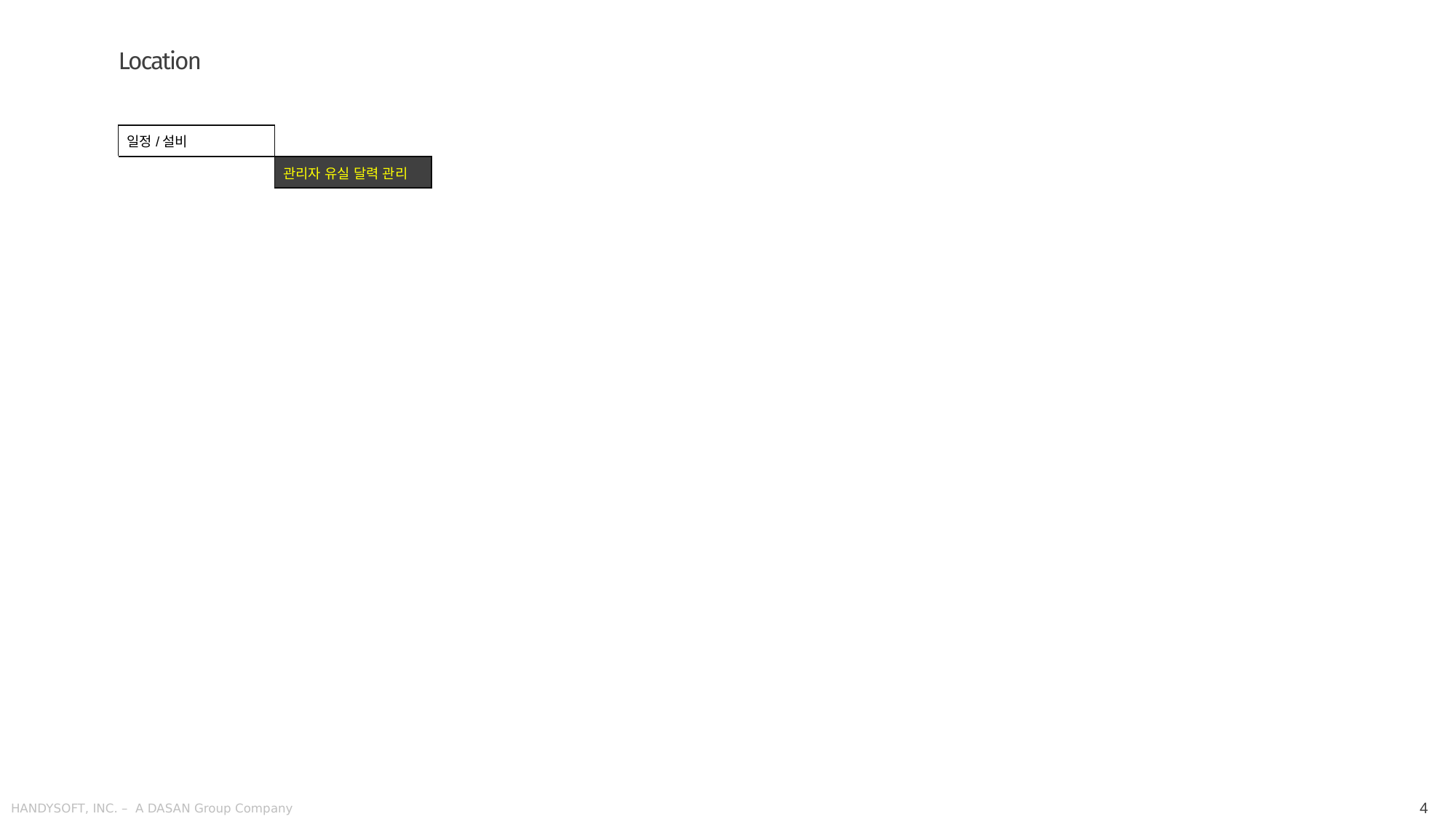

Location
| 일정/설비 |  |  |  |  |
| --- | --- | --- | --- | --- |
|  | 관리자 유실 달력 관리 |  |  |  |